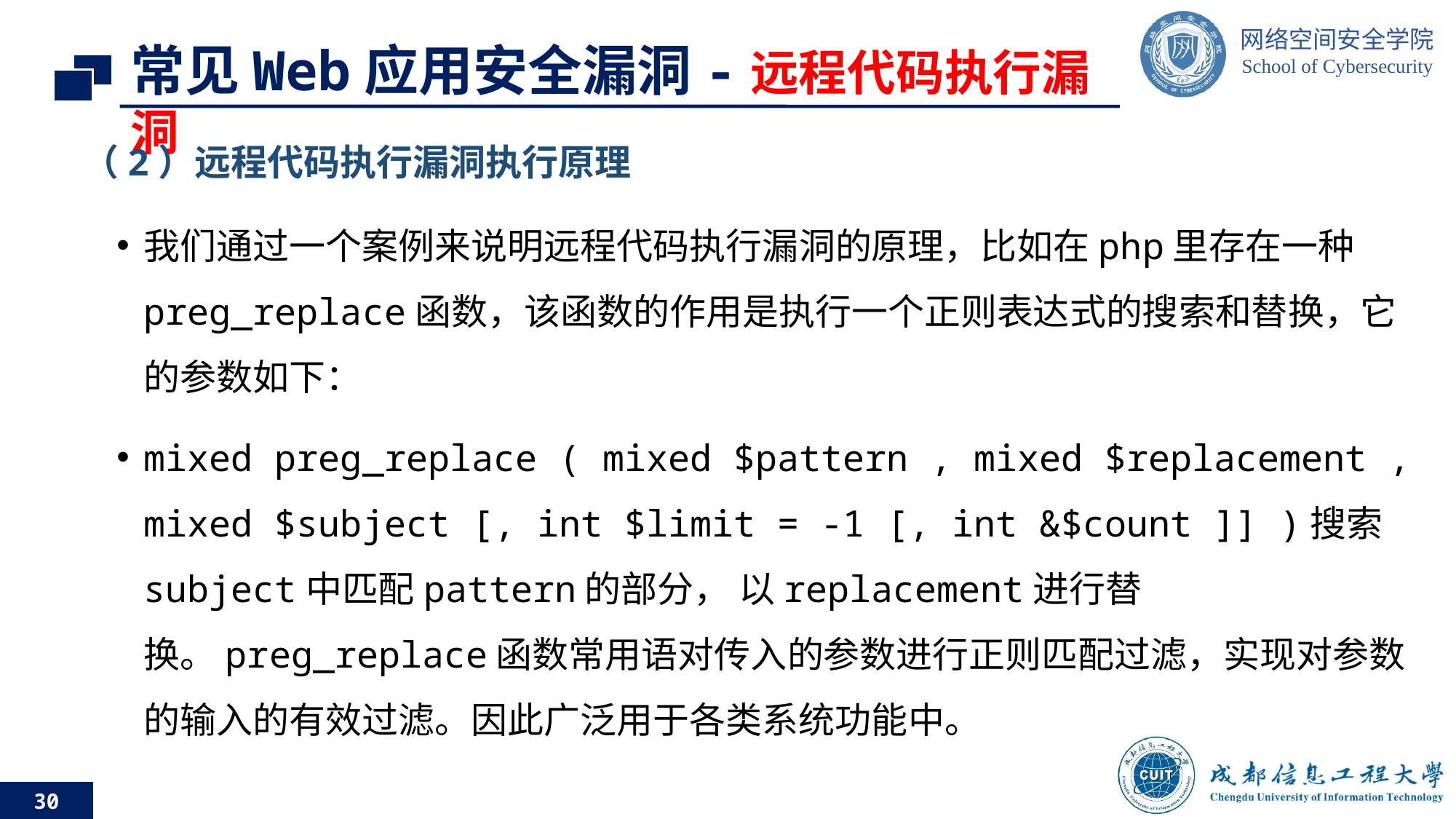

# 常见Web应用安全漏洞-远程代码执行漏洞
（2）远程代码执行漏洞执行原理
我们通过一个案例来说明远程代码执行漏洞的原理，比如在php里存在一种preg_replace函数，该函数的作用是执行一个正则表达式的搜索和替换，它的参数如下：
mixed preg_replace ( mixed $pattern , mixed $replacement , mixed $subject [, int $limit = -1 [, int &$count ]] )搜索subject中匹配pattern的部分， 以replacement进行替换。preg_replace函数常用语对传入的参数进行正则匹配过滤，实现对参数的输入的有效过滤。因此广泛用于各类系统功能中。

30